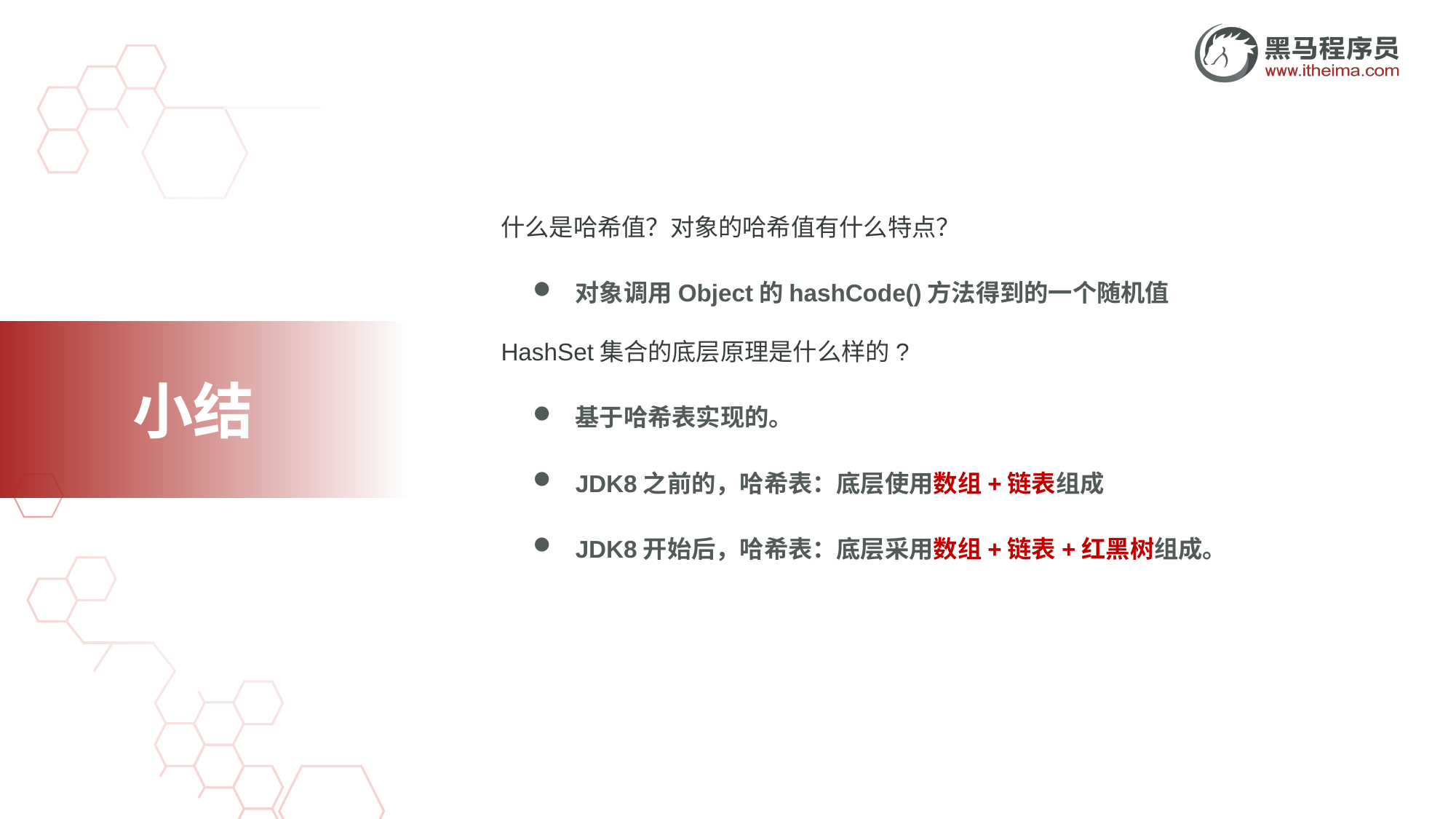

什么是哈希值？对象的哈希值有什么特点？
对象调用Object的hashCode()方法得到的一个随机值
HashSet集合的底层原理是什么样的?
基于哈希表实现的。
JDK8之前的，哈希表：底层使用数组+链表组成
JDK8开始后，哈希表：底层采用数组+链表+红黑树组成。